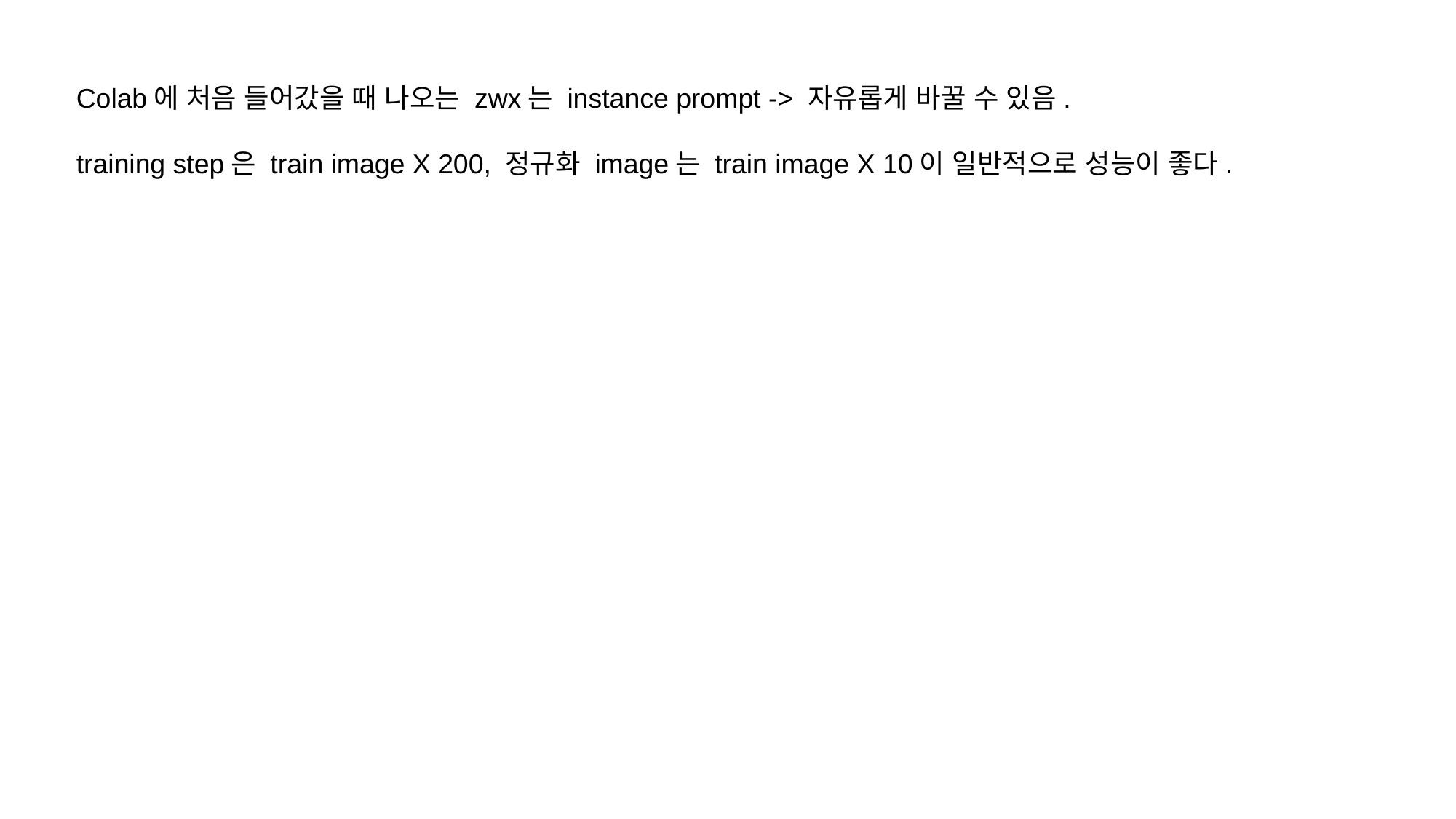

Colab에 처음 들어갔을 때 나오는 zwx는 instance prompt -> 자유롭게 바꿀 수 있음.

training step은 train image X 200, 정규화 image는 train image X 10이 일반적으로 성능이 좋다.